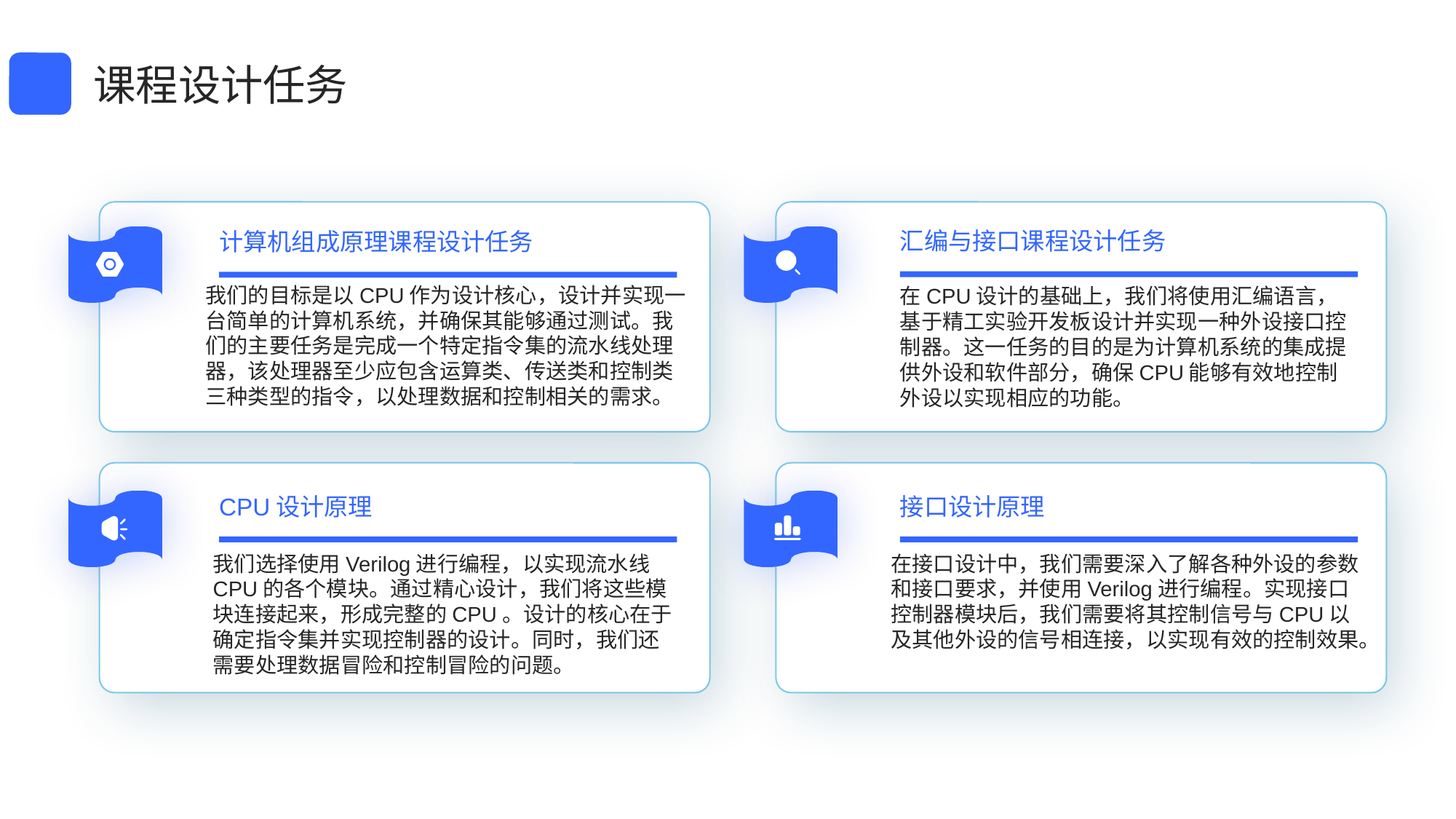

课程设计任务

汇编与接口课程设计任务

计算机组成原理课程设计任务

我们的目标是以CPU作为设计核心，设计并实现一台简单的计算机系统，并确保其能够通过测试。我们的主要任务是完成一个特定指令集的流水线处理器，该处理器至少应包含运算类、传送类和控制类三种类型的指令，以处理数据和控制相关的需求。
在CPU设计的基础上，我们将使用汇编语言，基于精工实验开发板设计并实现一种外设接口控制器。这一任务的目的是为计算机系统的集成提供外设和软件部分，确保CPU能够有效地控制外设以实现相应的功能。

CPU设计原理
接口设计原理

我们选择使用Verilog进行编程，以实现流水线CPU的各个模块。通过精心设计，我们将这些模块连接起来，形成完整的CPU。设计的核心在于确定指令集并实现控制器的设计。同时，我们还需要处理数据冒险和控制冒险的问题。
在接口设计中，我们需要深入了解各种外设的参数和接口要求，并使用Verilog进行编程。实现接口控制器模块后，我们需要将其控制信号与CPU以及其他外设的信号相连接，以实现有效的控制效果。